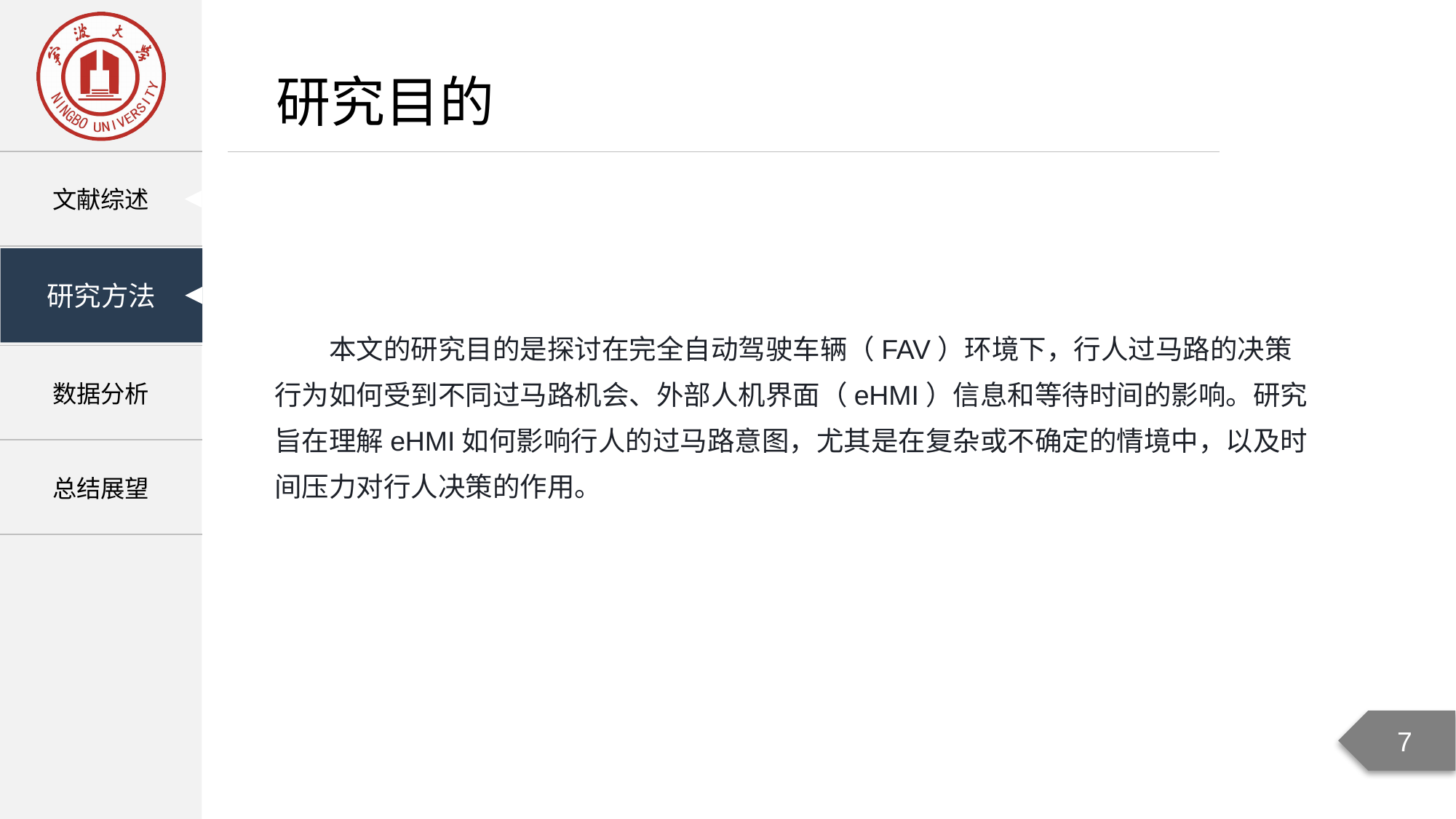

研究目的
本文的研究目的是探讨在完全自动驾驶车辆（FAV）环境下，行人过马路的决策行为如何受到不同过马路机会、外部人机界面（eHMI）信息和等待时间的影响。研究旨在理解eHMI如何影响行人的过马路意图，尤其是在复杂或不确定的情境中，以及时间压力对行人决策的作用。